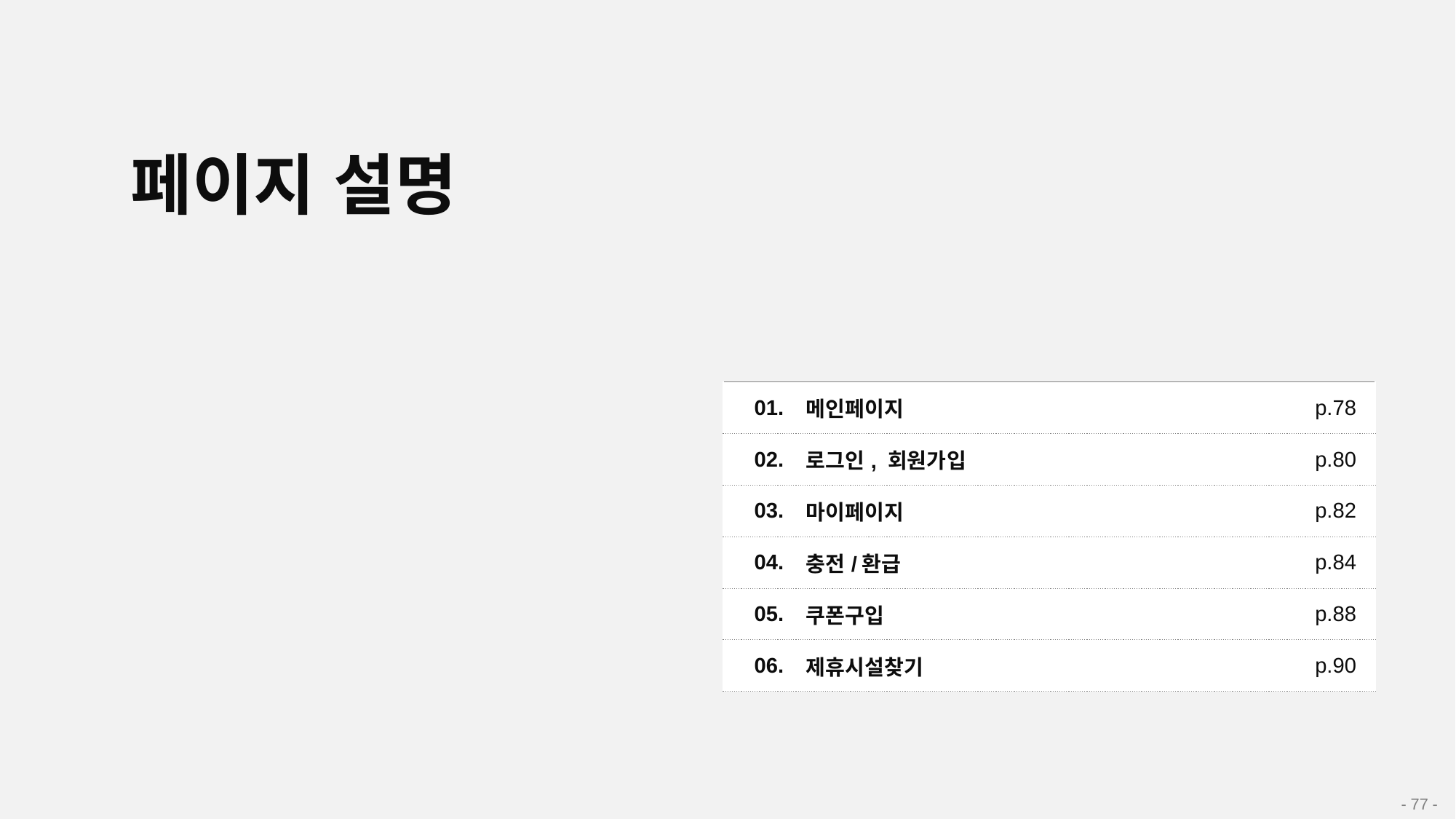

페이지 설명
| 01. | 메인페이지 | p.78 |
| --- | --- | --- |
| 02. | 로그인, 회원가입 | p.80 |
| 03. | 마이페이지 | p.82 |
| 04. | 충전/환급 | p.84 |
| 05. | 쿠폰구입 | p.88 |
| 06. | 제휴시설찾기 | p.90 |
- 77 -